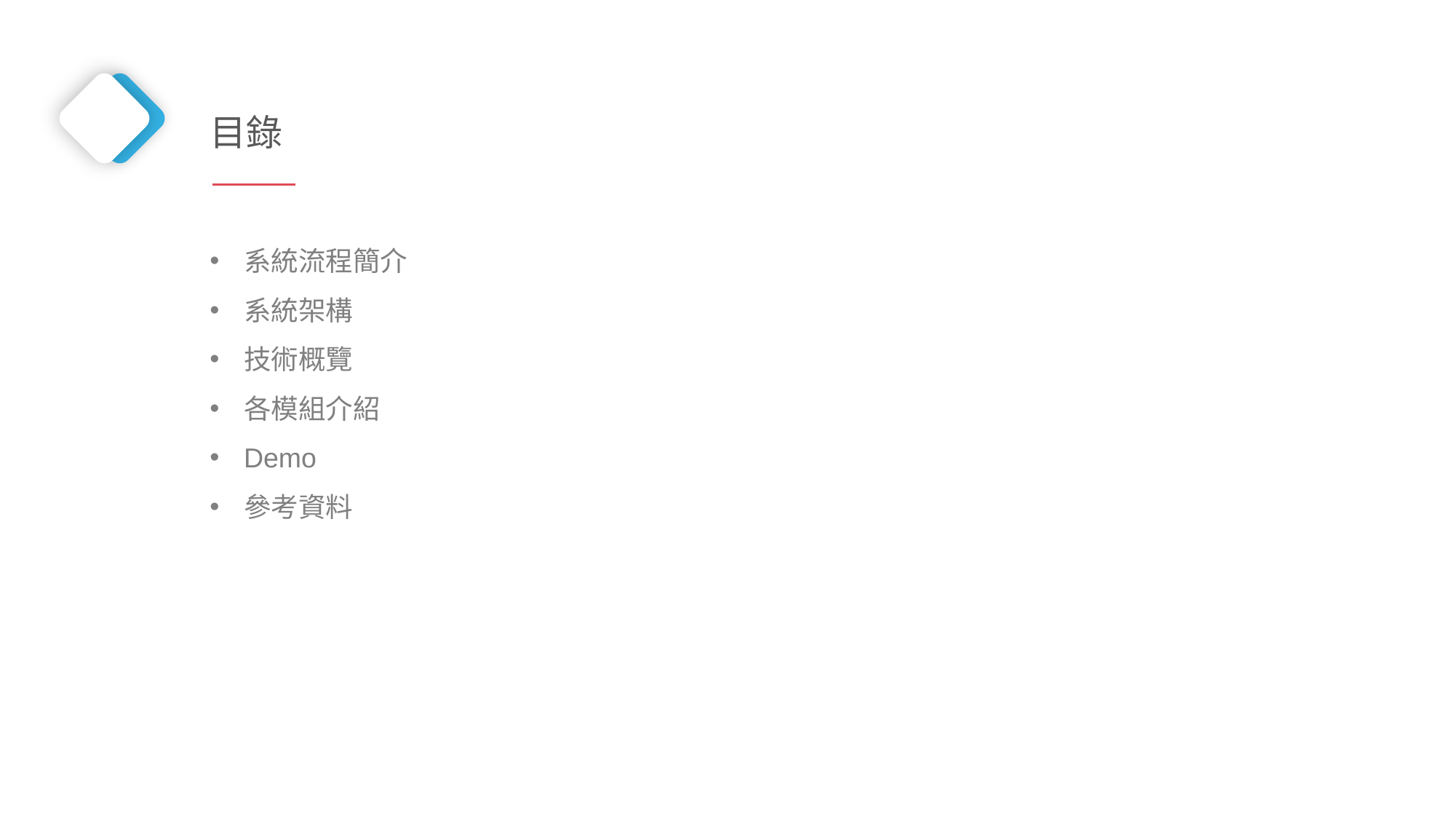

目錄

系統流程簡介
系統架構
技術概覽
各模組介紹
Demo
參考資料